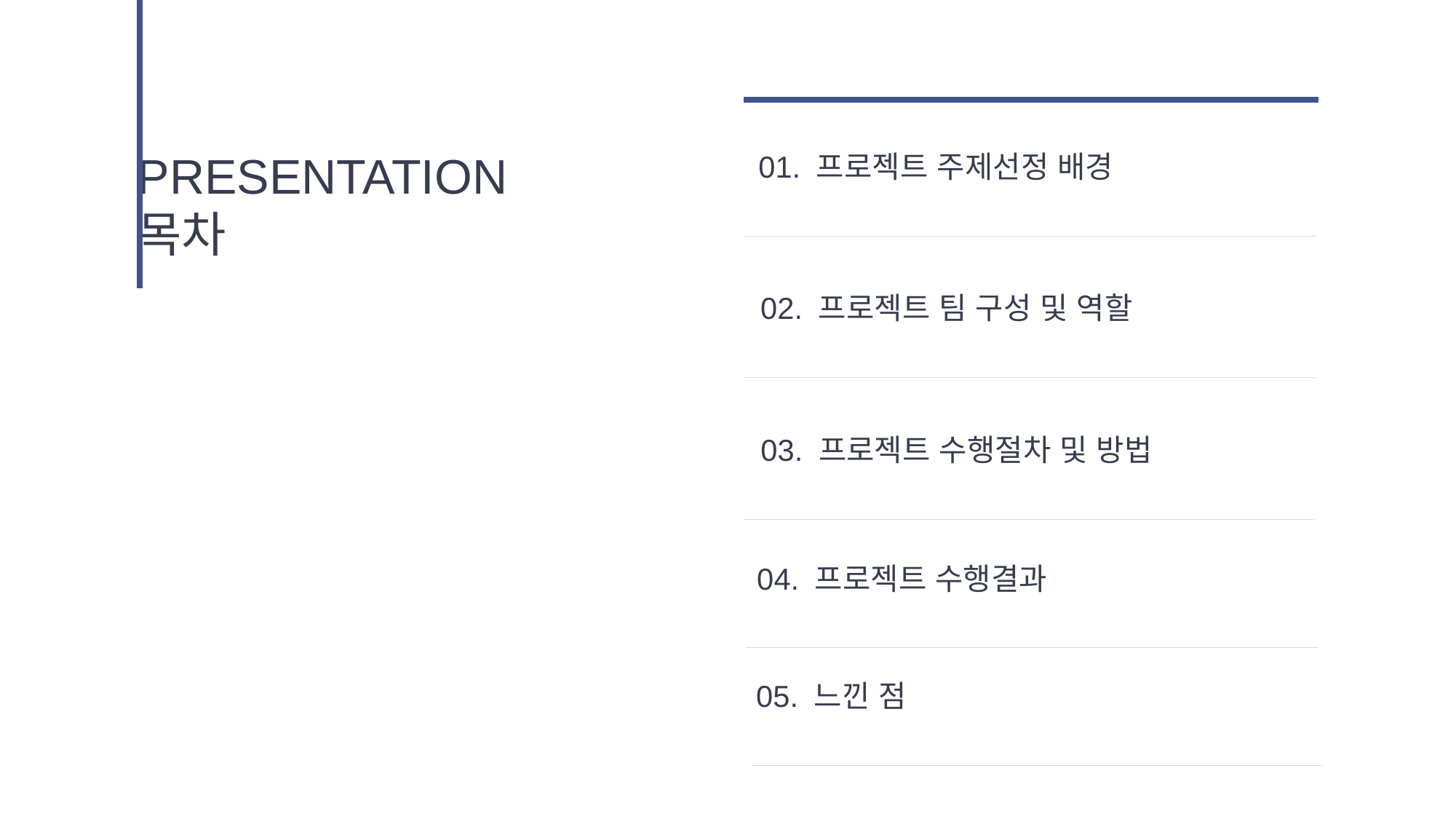

PRESENTATION
목차

01. 프로젝트 주제선정 배경
02. 프로젝트 팀 구성 및 역할
03. 프로젝트 수행절차 및 방법
04. 프로젝트 수행결과
05. 느낀 점